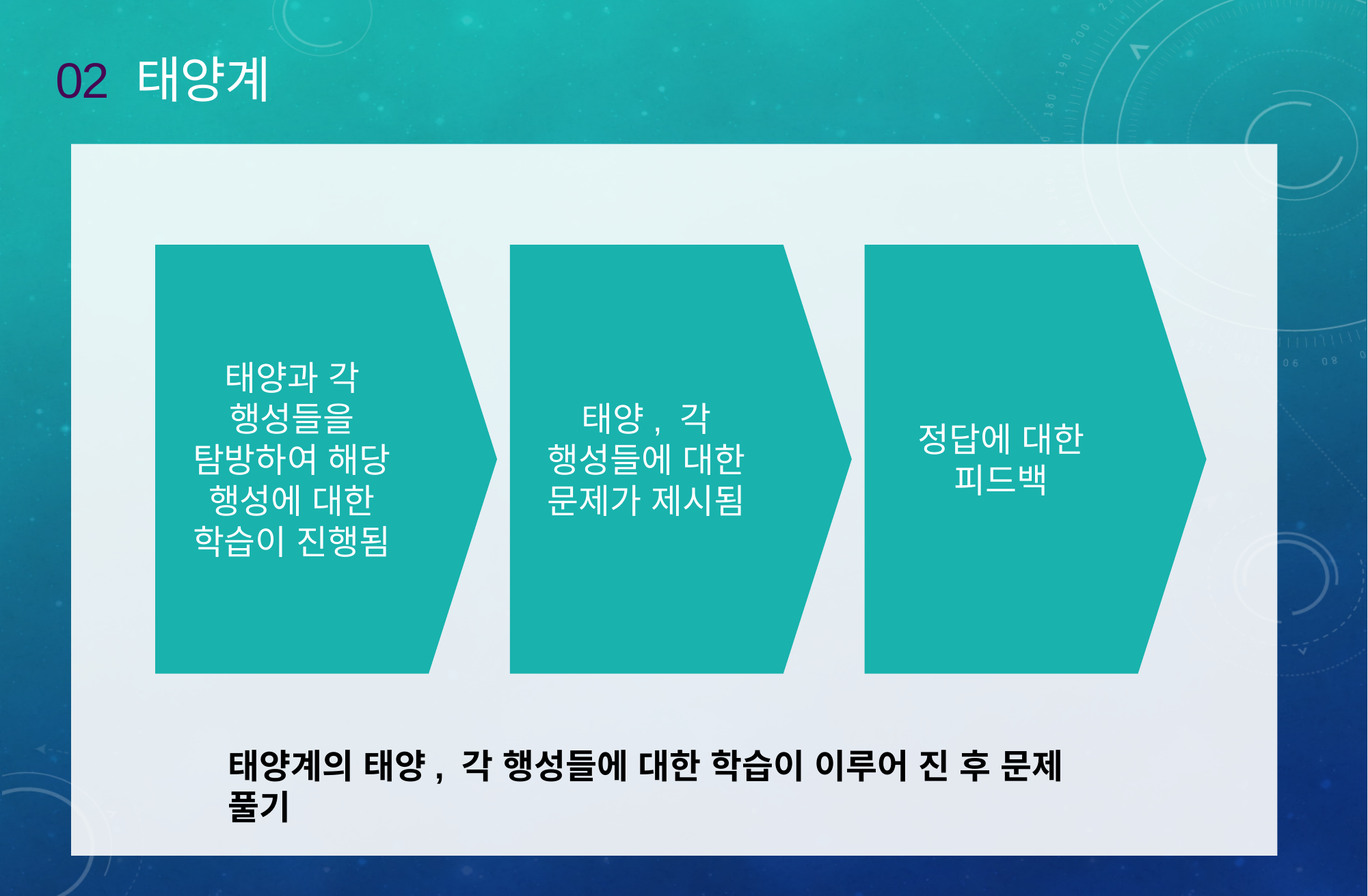

02 태양계

정답에 대한 피드백
태양과 각 행성들을 탐방하여 해당 행성에 대한 학습이 진행됨
태양, 각 행성들에 대한 문제가 제시됨
태양계의 태양, 각 행성들에 대한 학습이 이루어 진 후 문제 풀기